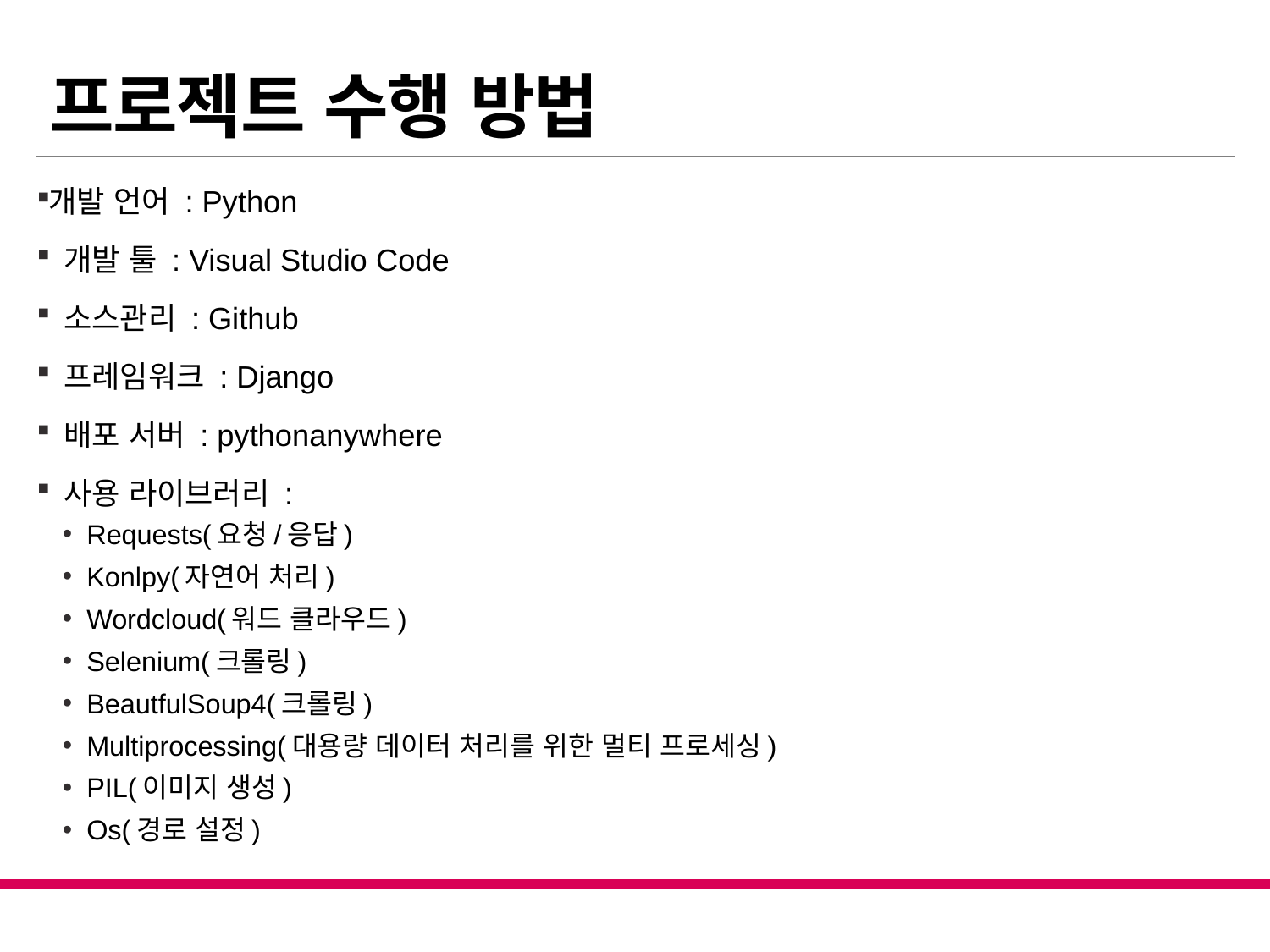

# 프로젝트 수행 방법
개발 언어 : Python
 개발 툴 : Visual Studio Code
 소스관리 : Github
 프레임워크 : Django
 배포 서버 : pythonanywhere
 사용 라이브러리 :
Requests(요청/응답)
Konlpy(자연어 처리)
Wordcloud(워드 클라우드)
Selenium(크롤링)
BeautfulSoup4(크롤링)
Multiprocessing(대용량 데이터 처리를 위한 멀티 프로세싱)
PIL(이미지 생성)
Os(경로 설정)

6